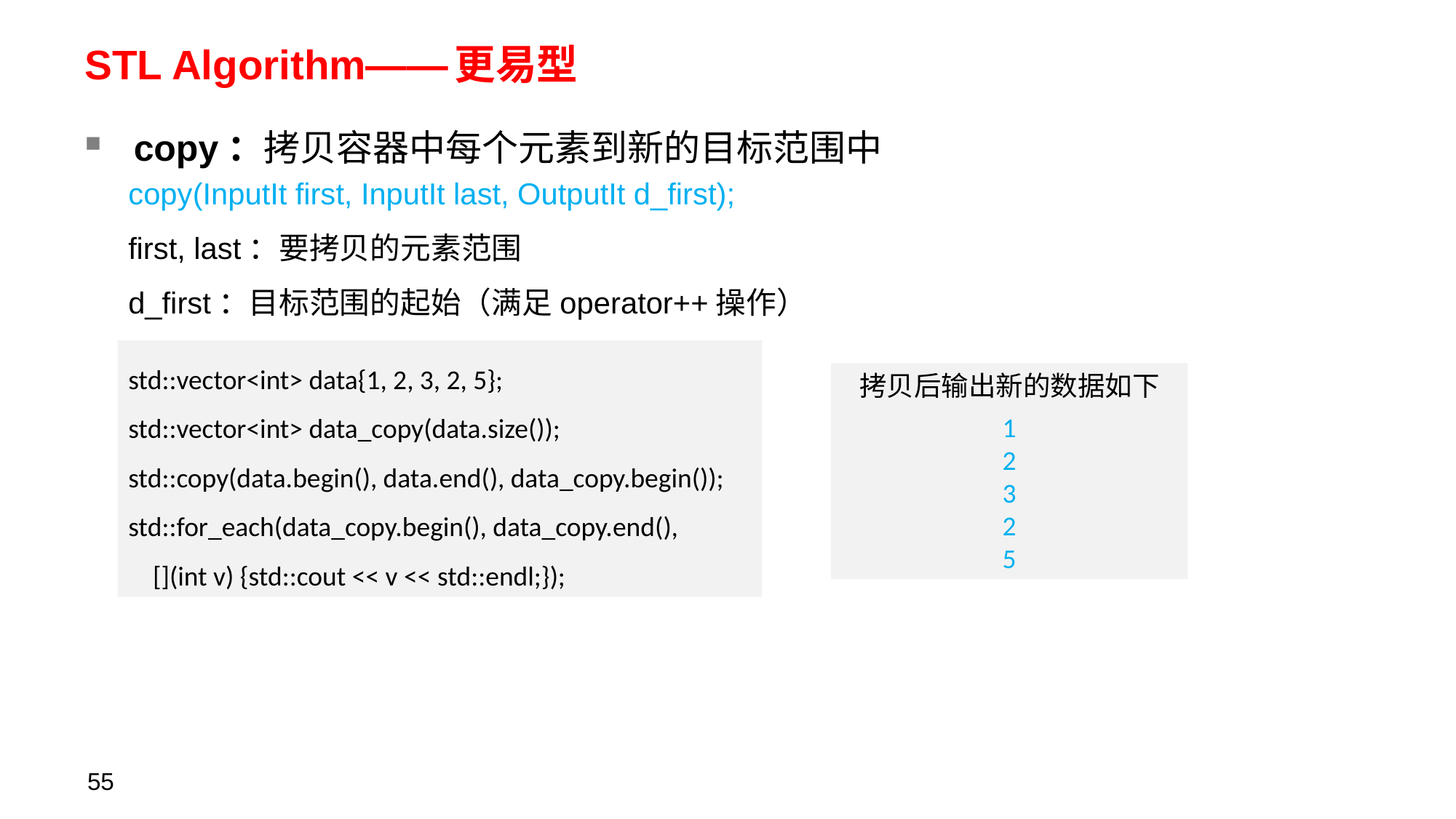

# STL Algorithm——更易型
copy：拷贝容器中每个元素到新的目标范围中
copy(InputIt first, InputIt last, OutputIt d_first);
first, last：要拷贝的元素范围
d_first：目标范围的起始（满足operator++操作）
std::vector<int> data{1, 2, 3, 2, 5};
std::vector<int> data_copy(data.size());
std::copy(data.begin(), data.end(), data_copy.begin());
std::for_each(data_copy.begin(), data_copy.end(),
    [](int v) {std::cout << v << std::endl;});
拷贝后输出新的数据如下
1
2
3
2
5
55